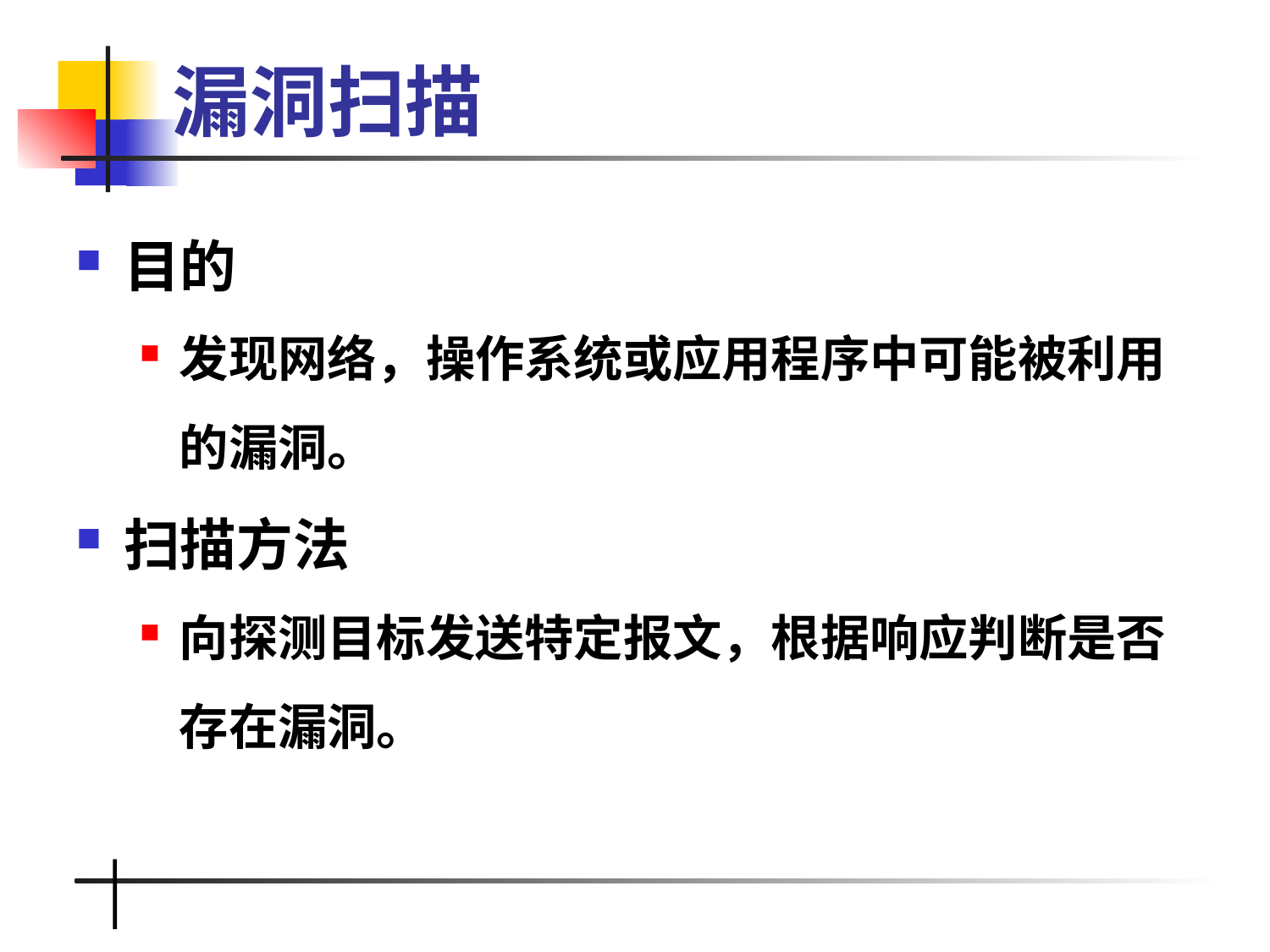

# 漏洞扫描
目的
发现网络，操作系统或应用程序中可能被利用的漏洞。
扫描方法
向探测目标发送特定报文，根据响应判断是否存在漏洞。